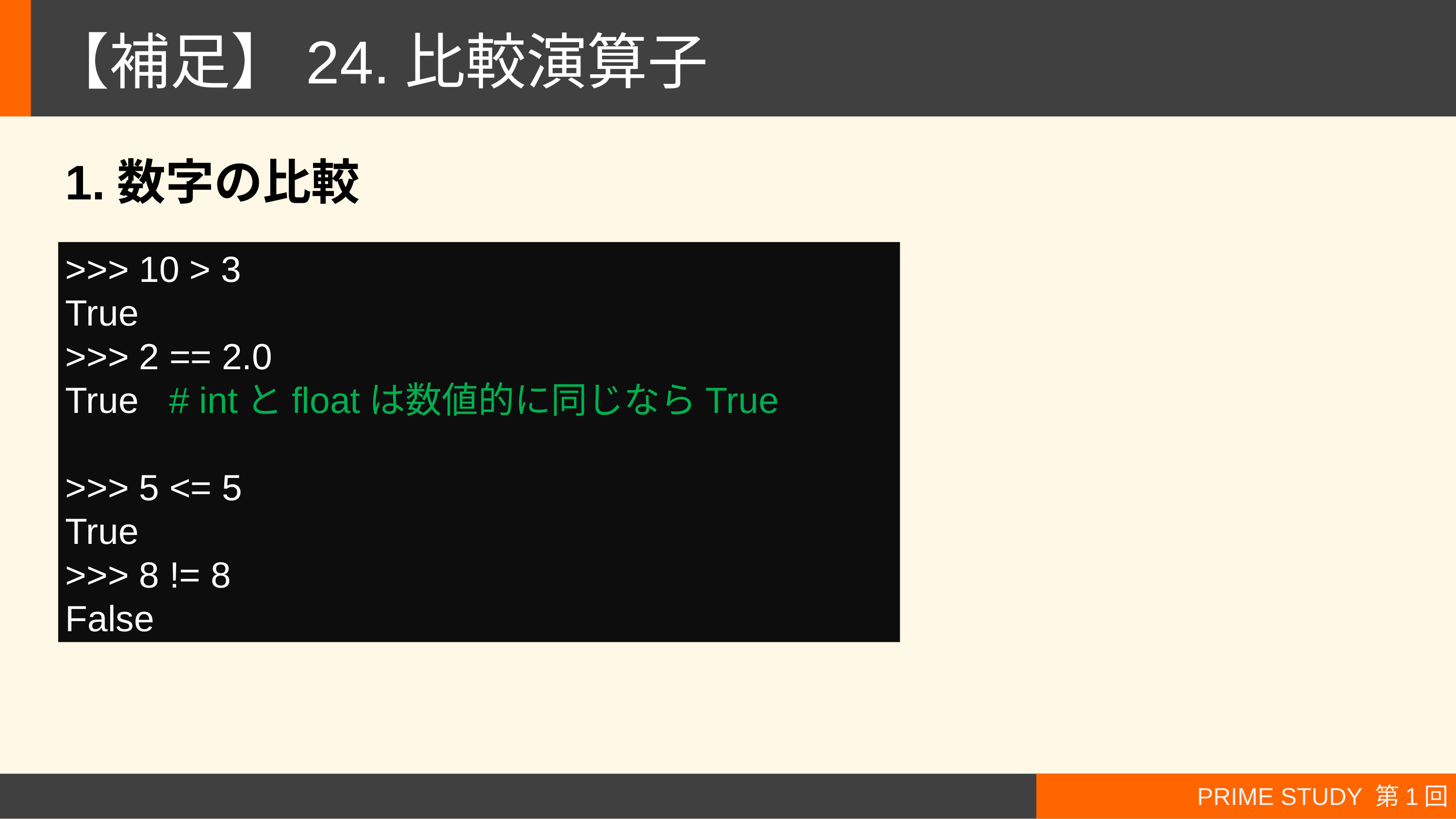

# 【補足】24.比較演算子
1.数字の比較
>>> 10 > 3
True
>>> 2 == 2.0
True   # intとfloatは数値的に同じならTrue

>>> 5 <= 5
True
>>> 8 != 8
False
PRIME STUDY 第1回